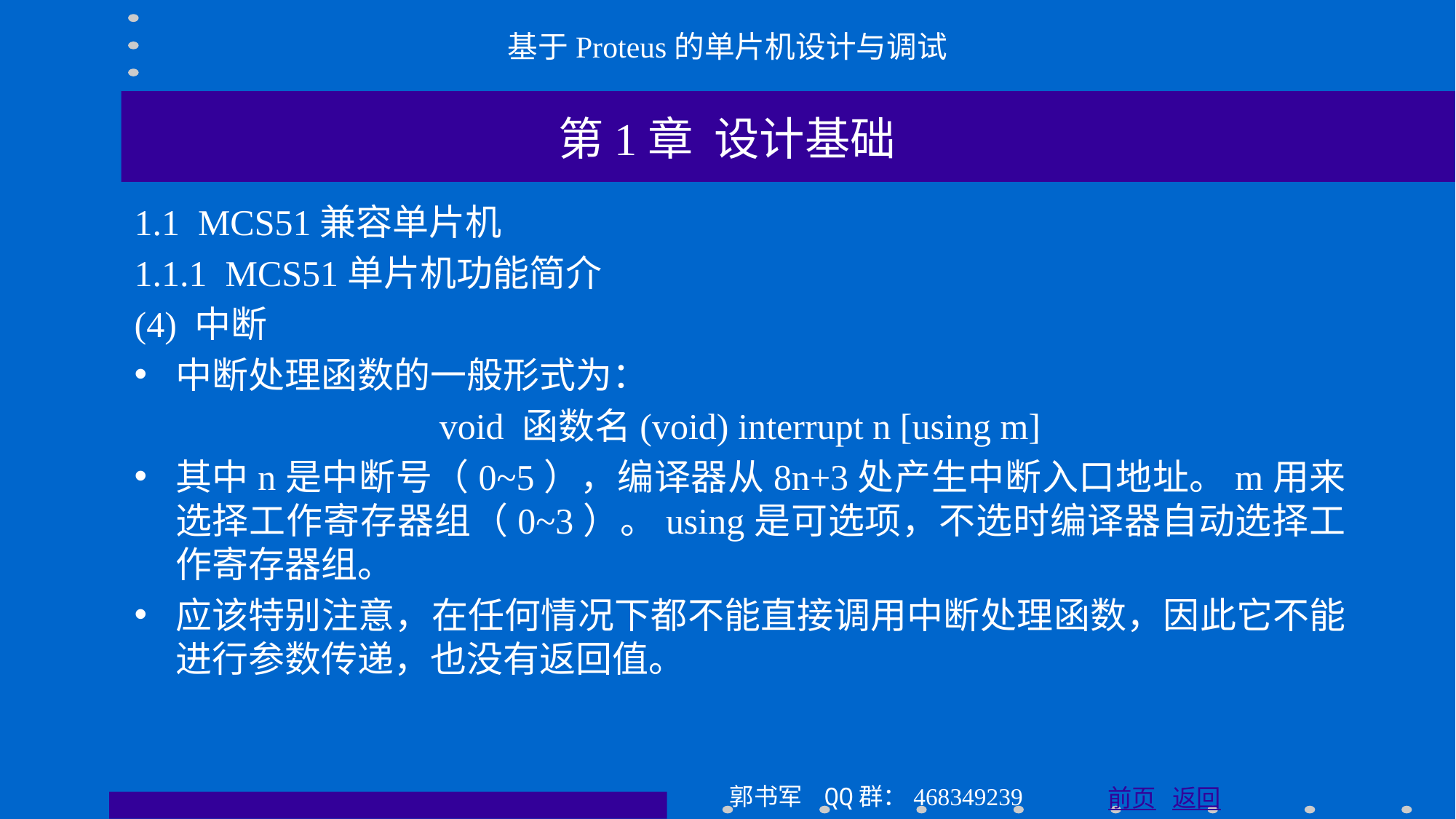

基于Proteus的单片机设计与调试
第1章  设计基础
1.1  MCS51兼容单片机
1.1.1  MCS51单片机功能简介
(4) 中断
中断处理函数的一般形式为：
void 函数名(void) interrupt n [using m]
其中n是中断号（0~5），编译器从8n+3处产生中断入口地址。m用来选择工作寄存器组（0~3）。using是可选项，不选时编译器自动选择工作寄存器组。
应该特别注意，在任何情况下都不能直接调用中断处理函数，因此它不能进行参数传递，也没有返回值。
郭书军   QQ群：468349239
前页   返回